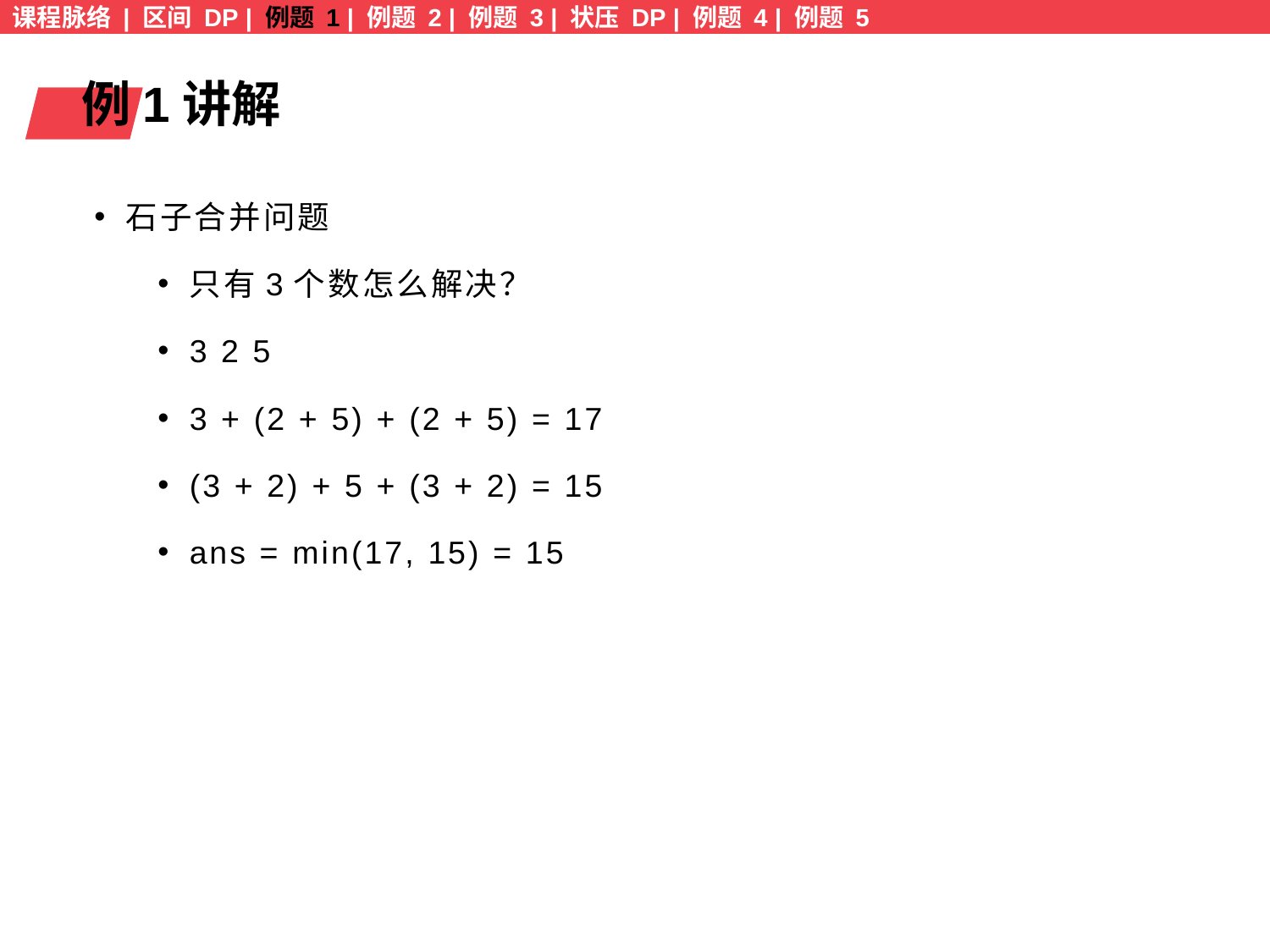

课程脉络 | 区间 DP | 例题 1 | 例题 2 | 例题 3 | 状压 DP | 例题 4 | 例题 5
例1讲解

石子合并问题
只有3个数怎么解决？
3 2 5
3 + (2 + 5) + (2 + 5) = 17
(3 + 2) + 5 + (3 + 2) = 15
ans = min(17, 15) = 15
9